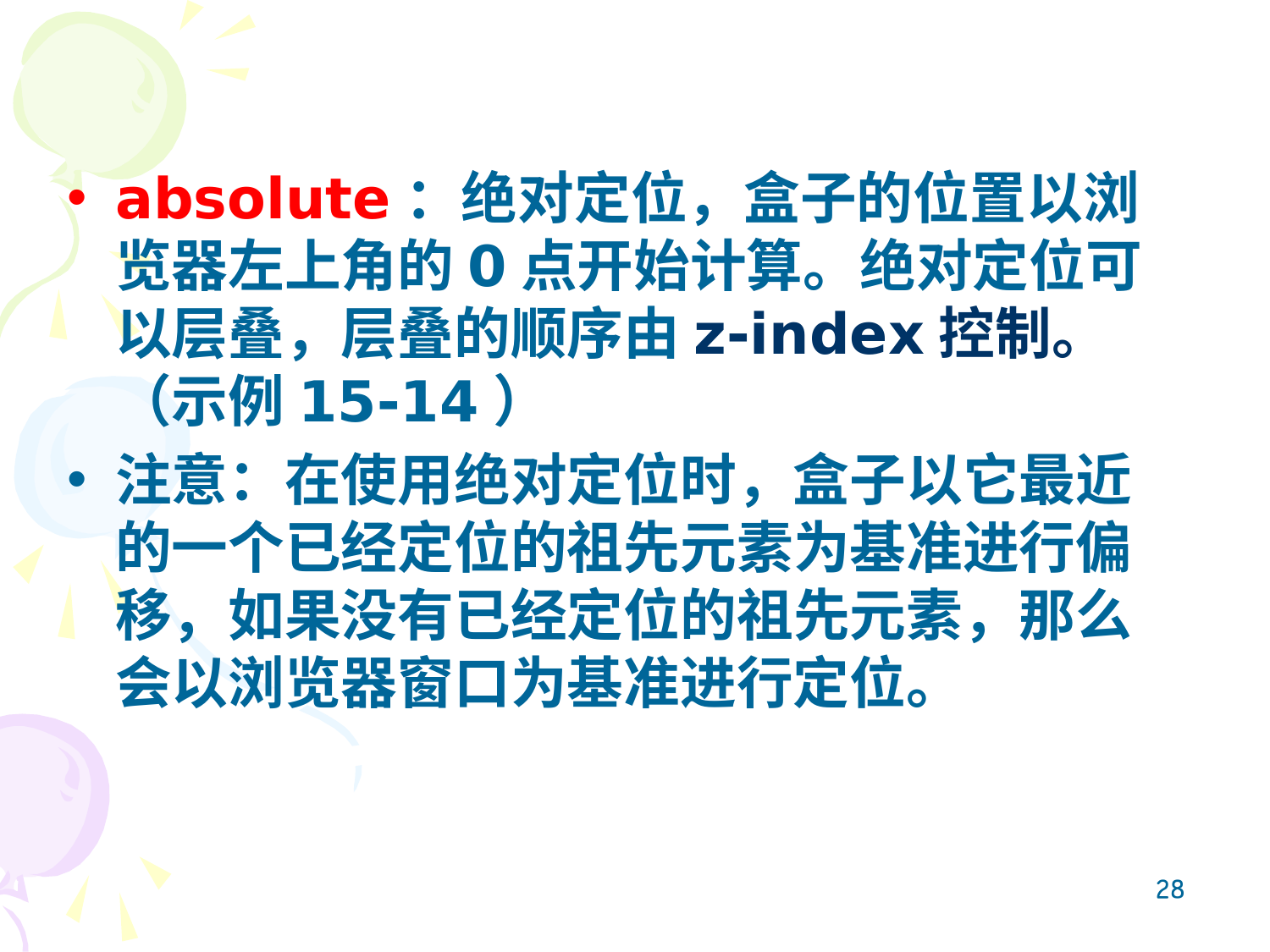

absolute：绝对定位，盒子的位置以浏览器左上角的0点开始计算。绝对定位可以层叠，层叠的顺序由z-index控制。
（示例15-14）
注意：在使用绝对定位时，盒子以它最近的一个已经定位的祖先元素为基准进行偏移，如果没有已经定位的祖先元素，那么会以浏览器窗口为基准进行定位。

28